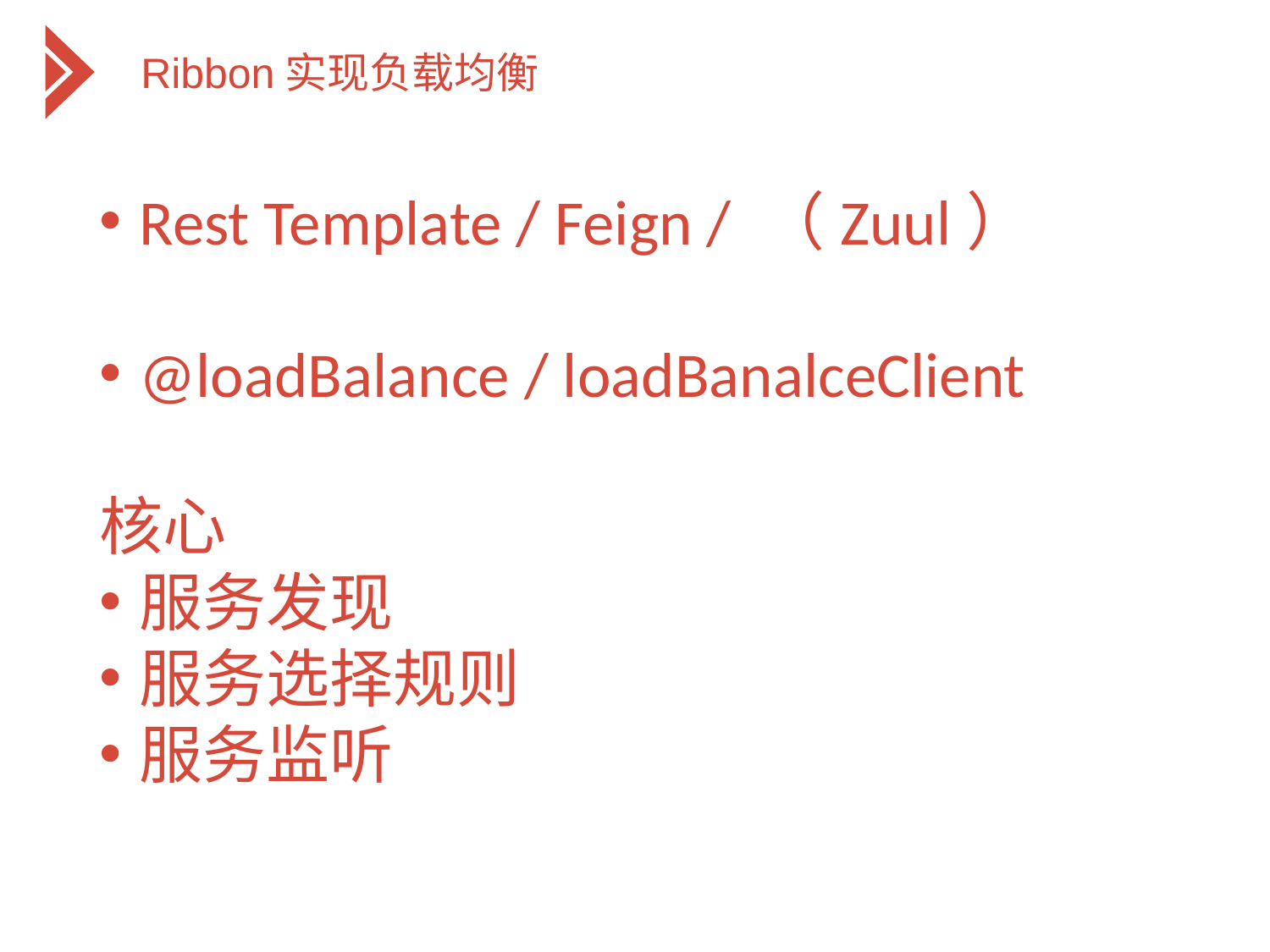

Ribbon实现负载均衡
Rest Template / Feign / （Zuul）

@loadBalance / loadBanalceClient

核心
服务发现
服务选择规则
服务监听